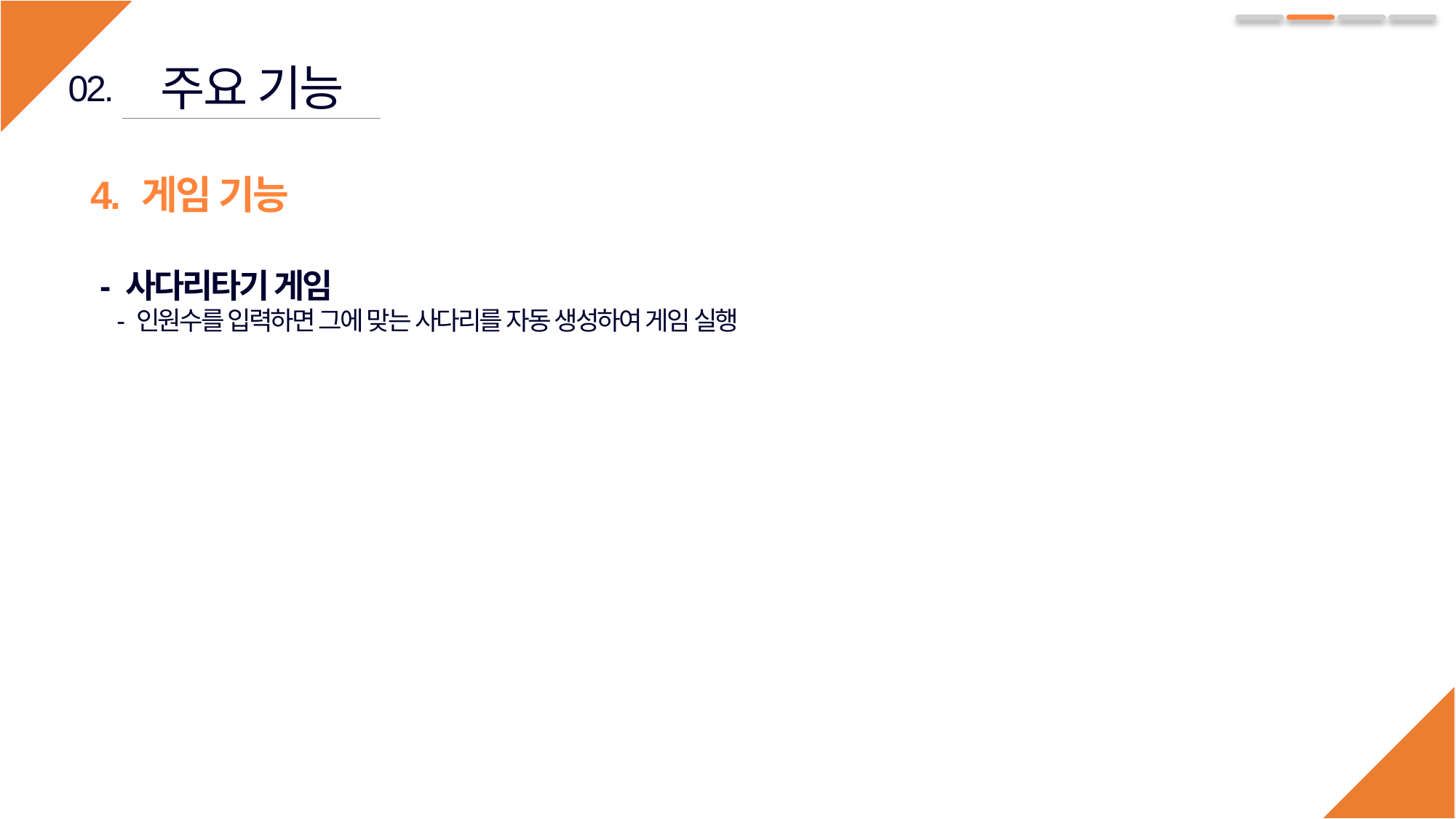

주요 기능
02.
4. 게임 기능

 - 사다리타기 게임
     - 인원수를 입력하면 그에 맞는 사다리를 자동 생성하여 게임 실행